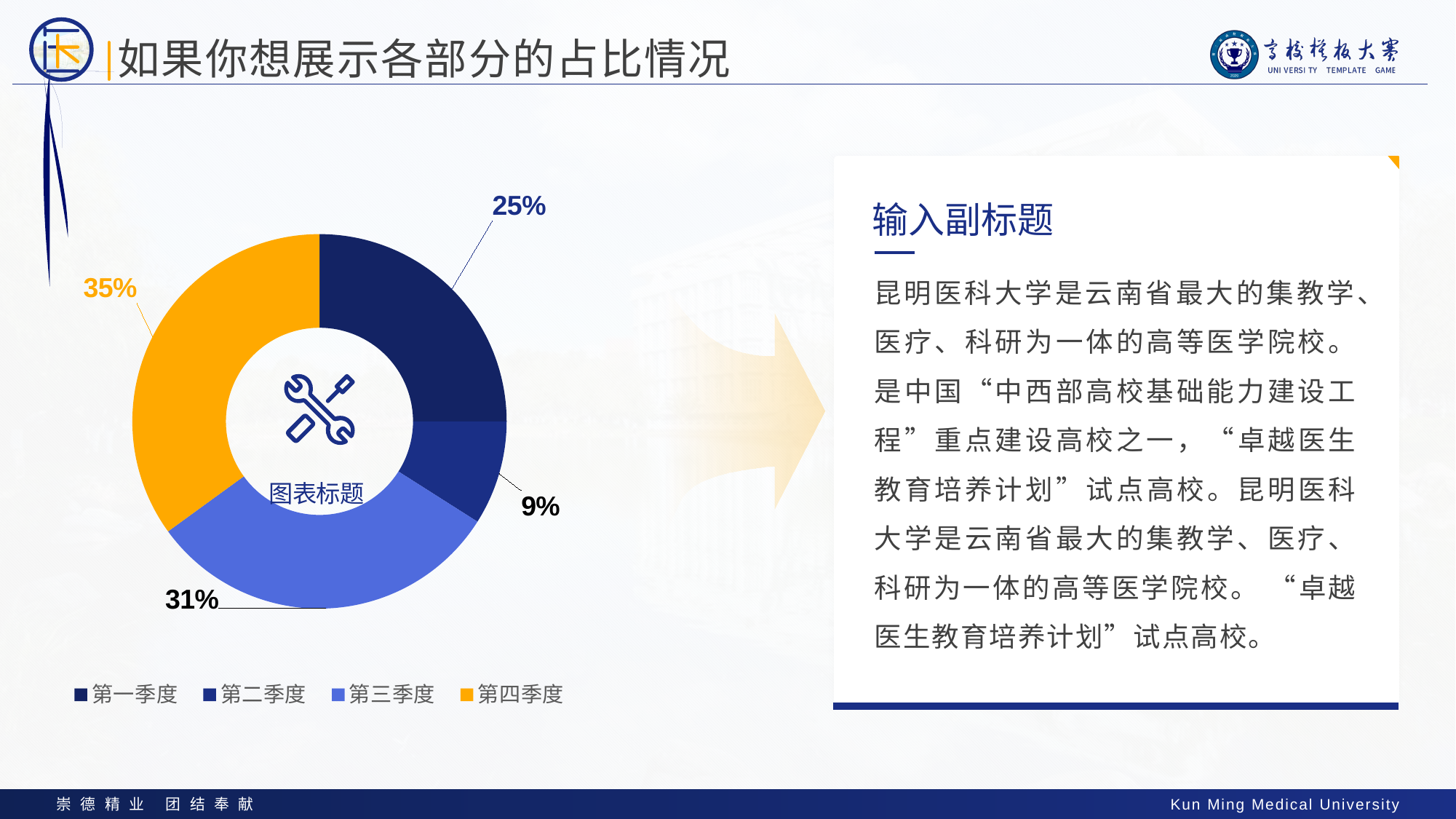

# 如果你想展示各部分的占比情况

### Chart: 图表标题

| Category | 图表标题 |
|---|---|
| 第一季度 | 0.25 |
| 第二季度 | 0.09 |
| 第三季度 | 0.31 |
| 第四季度 | 0.35 |

输入副标题
昆明医科大学是云南省最大的集教学、医疗、科研为一体的高等医学院校。是中国“中西部高校基础能力建设工程”重点建设高校之一，“卓越医生教育培养计划”试点高校。昆明医科大学是云南省最大的集教学、医疗、科研为一体的高等医学院校。 “卓越医生教育培养计划”试点高校。